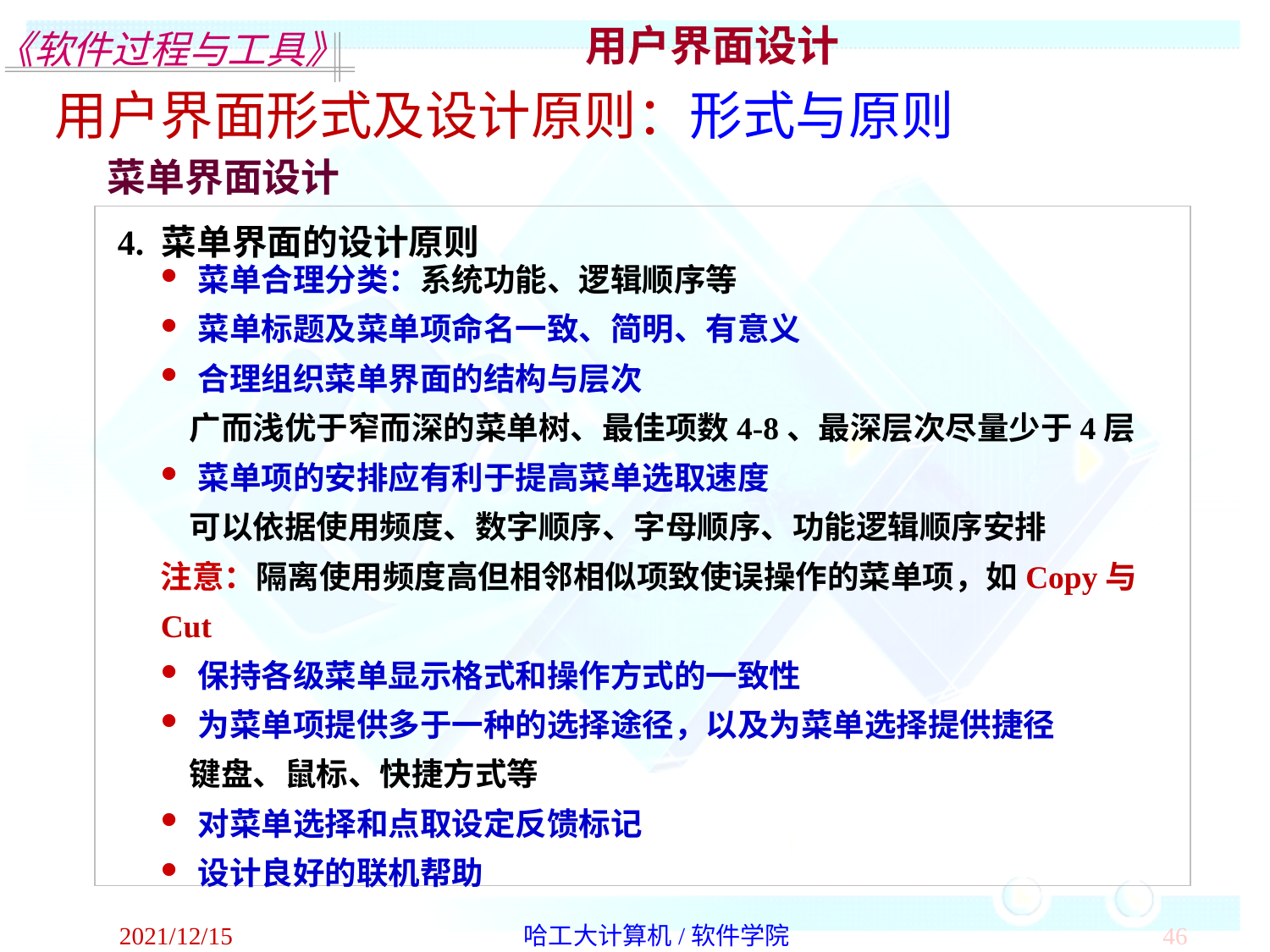

用户界面设计
用户界面形式及设计原则：形式与原则
菜单界面设计

4. 菜单界面的设计原则

 菜单合理分类：系统功能、逻辑顺序等
 菜单标题及菜单项命名一致、简明、有意义
 合理组织菜单界面的结构与层次
    广而浅优于窄而深的菜单树、最佳项数4-8、最深层次尽量少于4层
 菜单项的安排应有利于提高菜单选取速度
    可以依据使用频度、数字顺序、字母顺序、功能逻辑顺序安排
注意：隔离使用频度高但相邻相似项致使误操作的菜单项，如Copy与Cut
 保持各级菜单显示格式和操作方式的一致性
 为菜单项提供多于一种的选择途径，以及为菜单选择提供捷径
    键盘、鼠标、快捷方式等
 对菜单选择和点取设定反馈标记
 设计良好的联机帮助